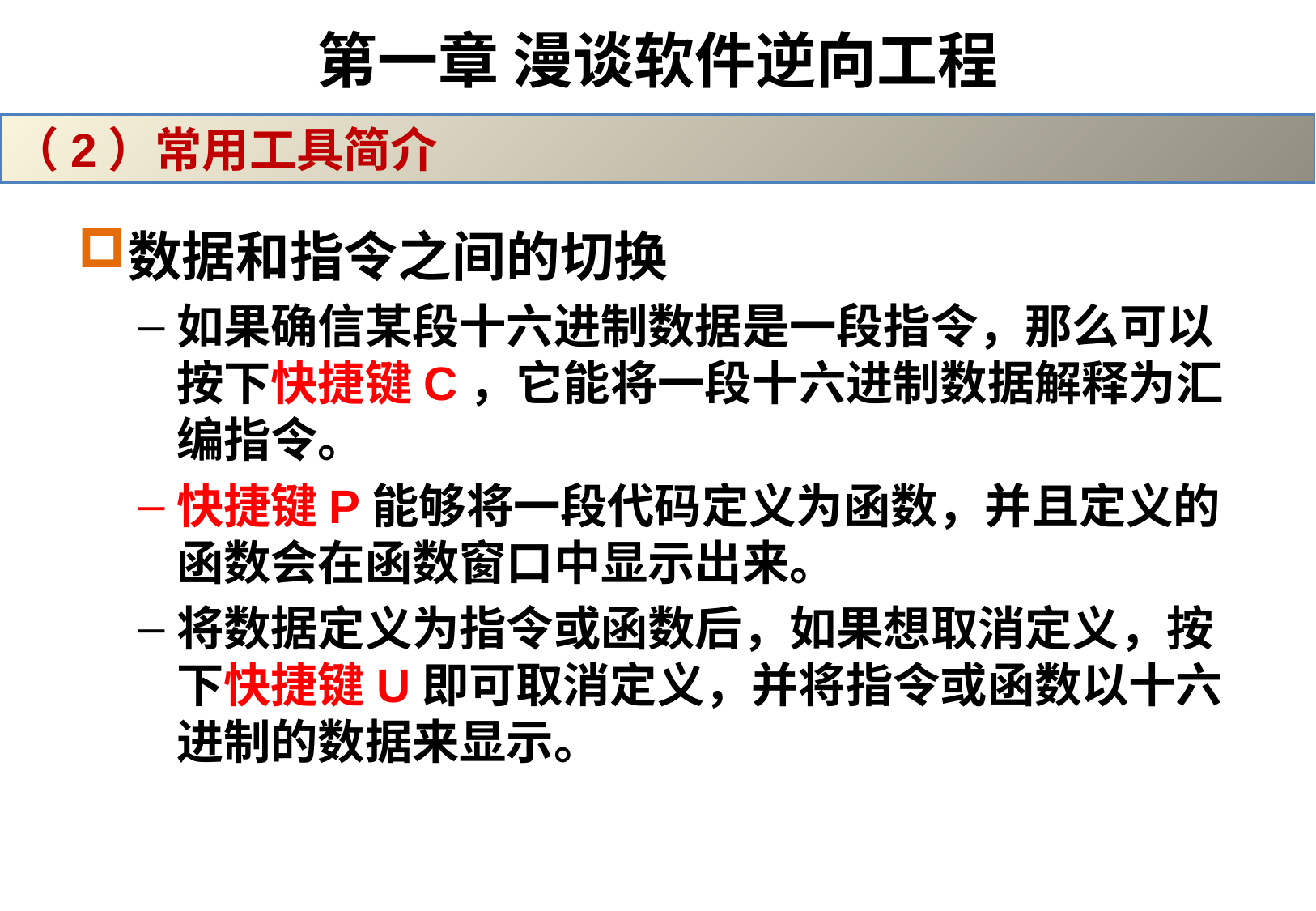

# 第一章 漫谈软件逆向工程
（2）常用工具简介
数据和指令之间的切换
如果确信某段十六进制数据是一段指令，那么可以按下快捷键C，它能将一段十六进制数据解释为汇编指令。
快捷键P能够将一段代码定义为函数，并且定义的函数会在函数窗口中显示出来。
将数据定义为指令或函数后，如果想取消定义，按下快捷键U即可取消定义，并将指令或函数以十六进制的数据来显示。